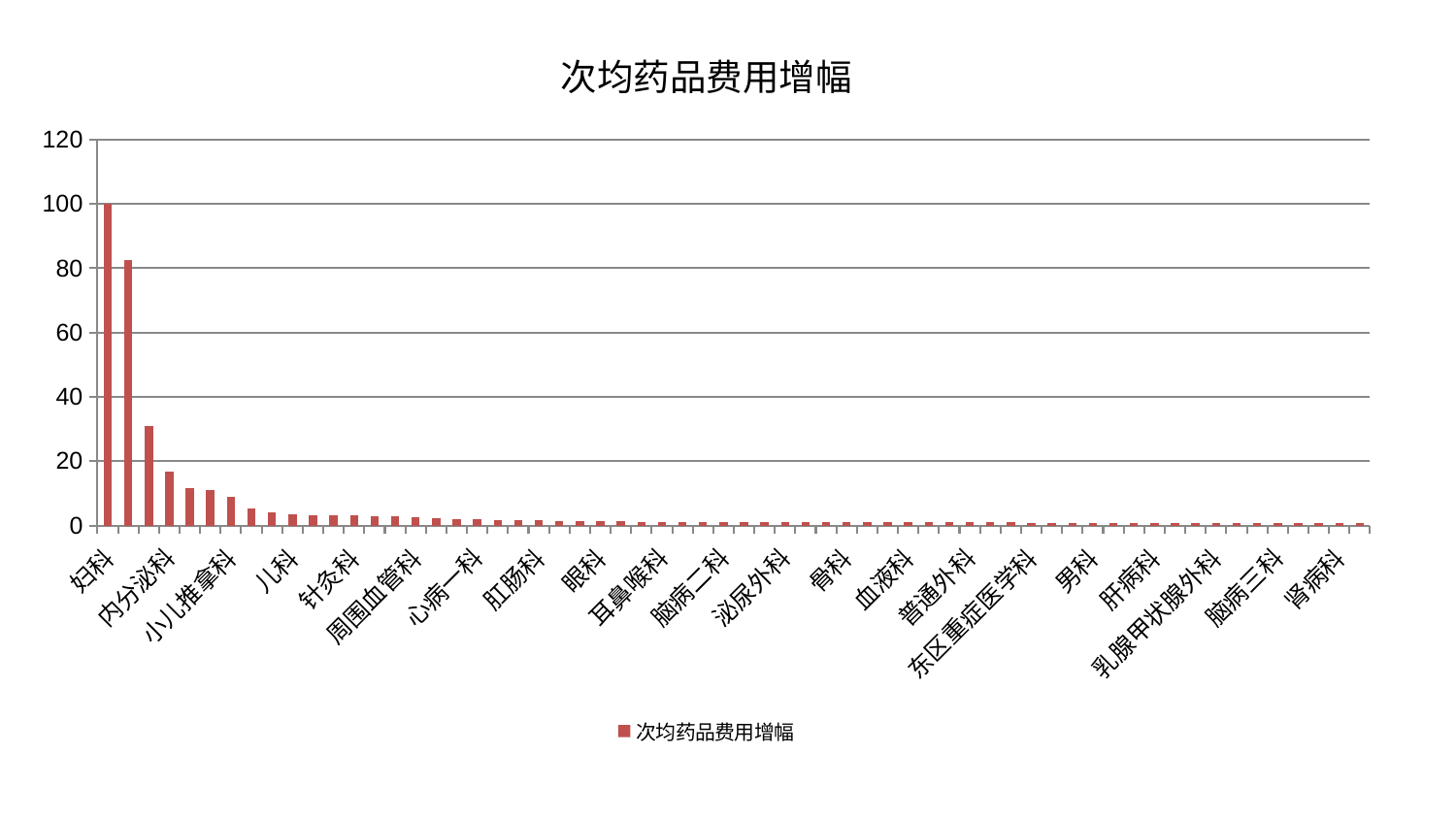

### Chart: 次均药品费用增幅

| Category | 次均药品费用增幅 |
|---|---|
| 妇科 | 100.0 |
| 神经外科 | 82.58546759400886 |
| 重症医学科 | 30.93319929177689 |
| 内分泌科 | 16.611635489074224 |
| 创伤骨科 | 11.761926067178424 |
| 神经内科 | 10.953203449742043 |
| 小儿推拿科 | 8.960844419714912 |
| 中医外治中心 | 5.406985608907712 |
| 脑病一科 | 4.0990432187453205 |
| 儿科 | 3.520851600235098 |
| 身心医学科 | 3.131564657540211 |
| 心病三科 | 3.1250944374704708 |
| 针灸科 | 3.1174391571392275 |
| 东区肾病科 | 2.925906247586356 |
| 中医经典科 | 2.9039276446442712 |
| 周围血管科 | 2.439000626339507 |
| 心病二科 | 2.181791894572716 |
| 运动损伤骨科 | 2.109115834177439 |
| 心病一科 | 1.9663859393222294 |
| 综合内科 | 1.6528433971344678 |
| 小儿骨科 | 1.5802231678562284 |
| 肛肠科 | 1.5684554707121097 |
| 脊柱骨科 | 1.4240713229541226 |
| 治未病中心 | 1.3976881289055194 |
| 眼科 | 1.3890832140365743 |
| 呼吸内科 | 1.2366073630941674 |
| 皮肤科 | 1.147259923026274 |
| 耳鼻喉科 | 1.1408935717155138 |
| 心血管内科 | 1.1270865524505187 |
| 推拿科 | 1.096318595521516 |
| 脑病二科 | 1.058166452942095 |
| 肾脏内科 | 1.0522216618621374 |
| 脾胃病科 | 1.0473179300893218 |
| 泌尿外科 | 1.0461617492431345 |
| 肝胆外科 | 1.0281554853893329 |
| 微创骨科 | 1.0173363211048183 |
| 骨科 | 1.017137355430407 |
| 显微骨科 | 0.9819587139906163 |
| 脾胃科消化科合并 | 0.9677285513991342 |
| 血液科 | 0.9551743559982843 |
| 康复科 | 0.9505334541511459 |
| 口腔科 | 0.9501135992083787 |
| 普通外科 | 0.9351020095649909 |
| 胸外科 | 0.9331573244145185 |
| 老年医学科 | 0.9174739380261623 |
| 东区重症医学科 | 0.8905208679185146 |
| 妇科妇二科合并 | 0.8855447097382252 |
| 消化内科 | 0.8827694106009188 |
| 男科 | 0.8147645085495759 |
| 医院 | 0.7893039786623618 |
| 肿瘤内科 | 0.7709000407313039 |
| 肝病科 | 0.7691058410490298 |
| 美容皮肤科 | 0.7546979982481309 |
| 关节骨科 | 0.7507830358369147 |
| 乳腺甲状腺外科 | 0.7474567230185334 |
| 风湿病科 | 0.7151223367960235 |
| 产科 | 0.7068212245194747 |
| 脑病三科 | 0.6963940423347705 |
| 心病四科 | 0.6931114851106196 |
| 妇二科 | 0.672629232010937 |
| 肾病科 | 0.6502783031749464 |
| 西区重症医学科 | 0.6427335434168137 |
172